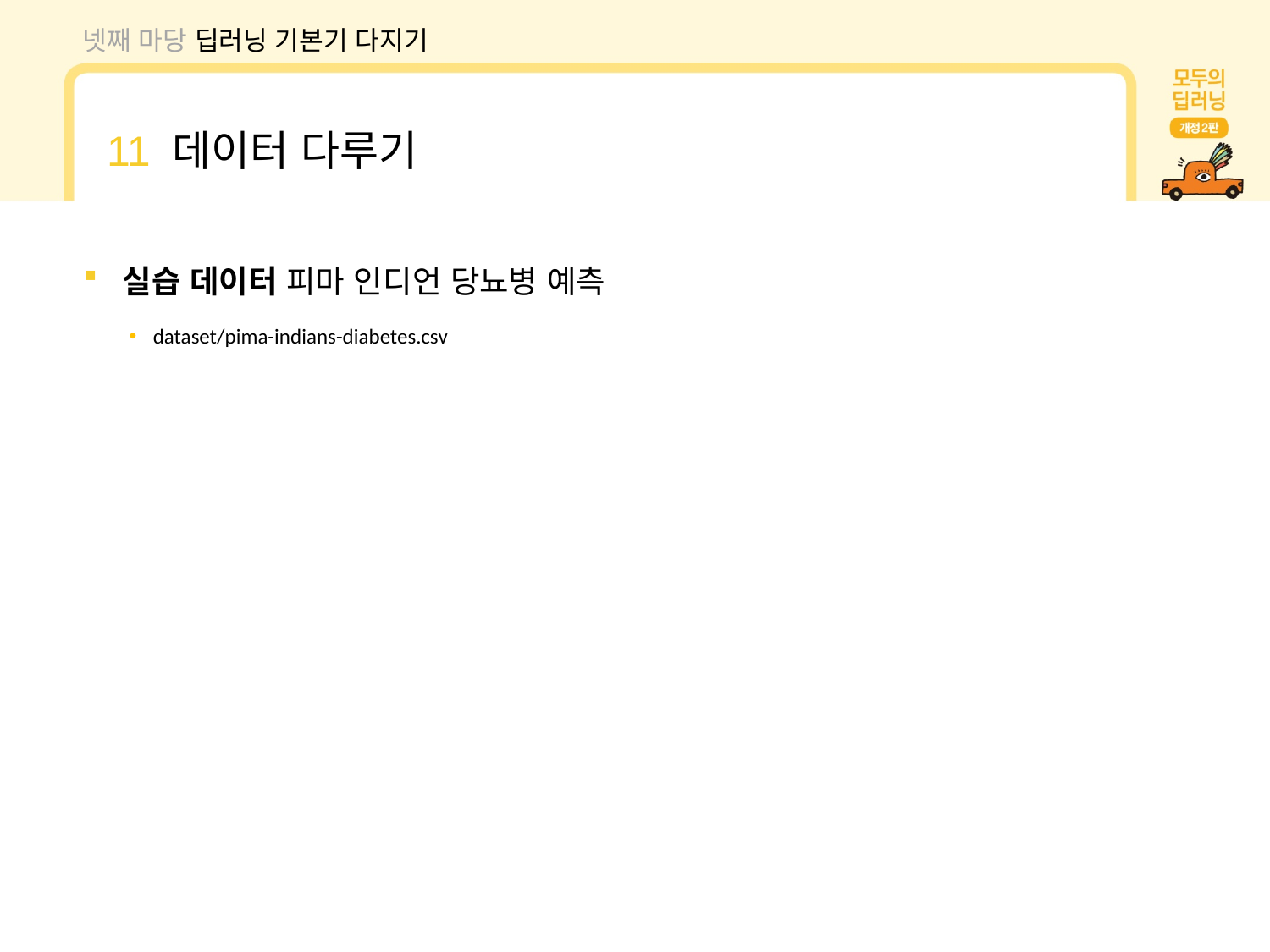

넷째 마당 딥러닝 기본기 다지기
11 데이터 다루기
실습 데이터 피마 인디언 당뇨병 예측
dataset/pima-indians-diabetes.csv